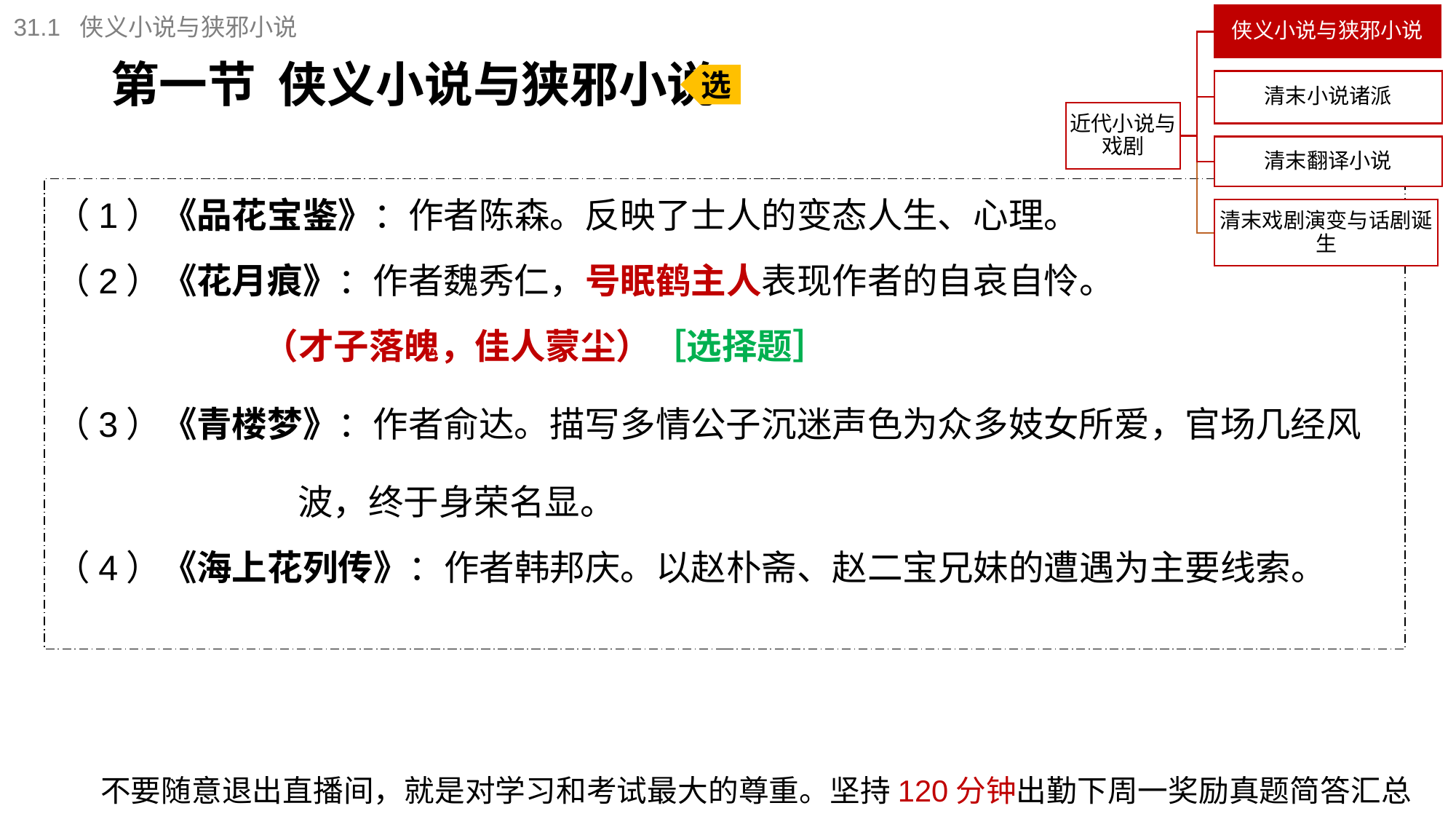

近代小说与戏剧
侠义小说与狭邪小说
清末小说诸派
清末翻译小说
清末戏剧演变与话剧诞生
31.1  侠义小说与狭邪小说
# 第一节  侠义小说与狭邪小说
选
（1）《品花宝鉴》：作者陈森。反映了士人的变态人生、心理。
（2）《花月痕》：作者魏秀仁，号眠鹤主人表现作者的自哀自怜。
                         （才子落魄，佳人蒙尘）［选择题］
（3）《青楼梦》：作者俞达。描写多情公子沉迷声色为众多妓女所爱，官场几经风
                              波，终于身荣名显。
（4）《海上花列传》：作者韩邦庆。以赵朴斋、赵二宝兄妹的遭遇为主要线索。